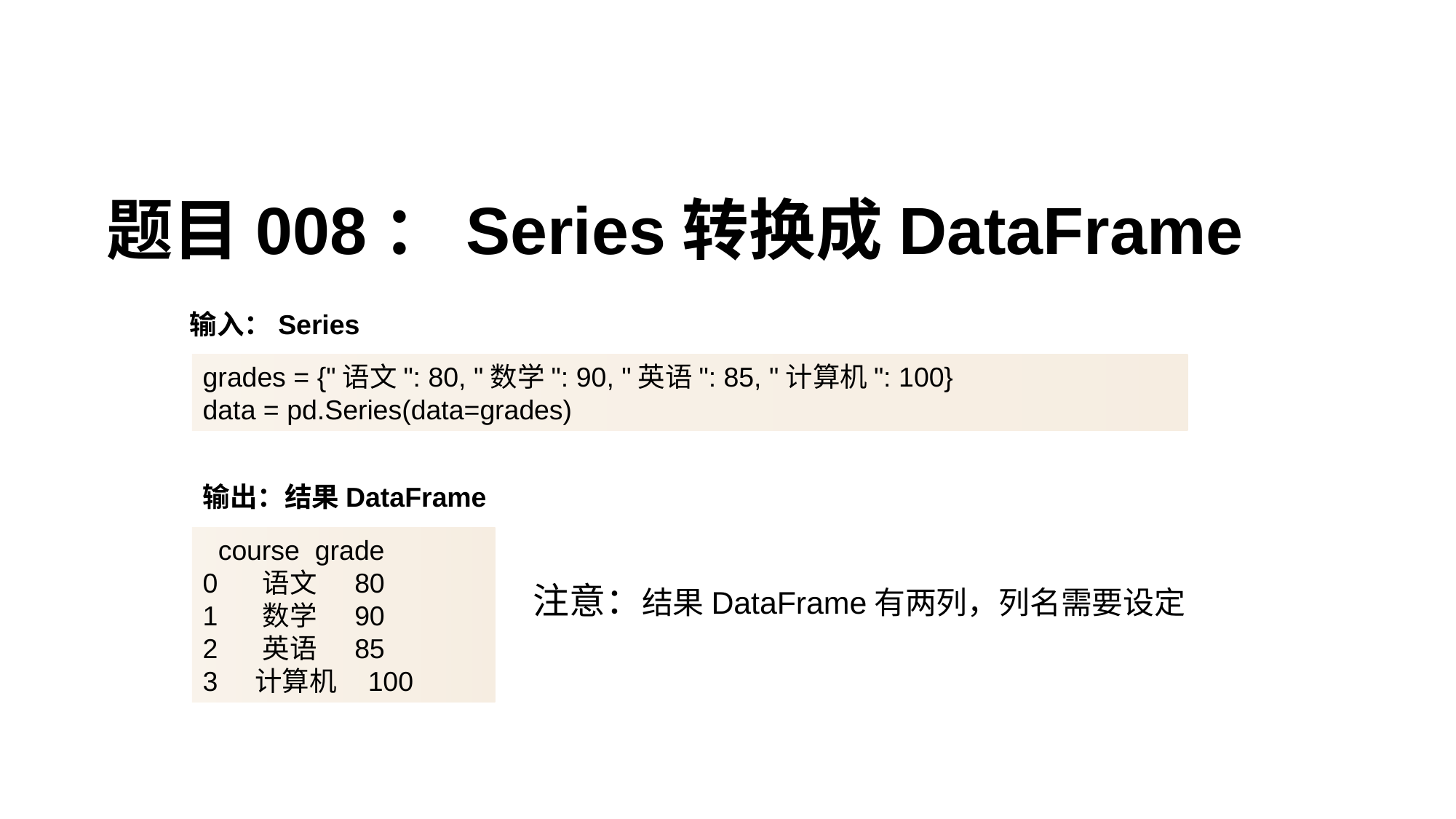

# 题目008：Series转换成DataFrame
输入：Series
grades = {"语文": 80, "数学": 90, "英语": 85, "计算机": 100}
data = pd.Series(data=grades)
输出：结果DataFrame
  course  grade
0     语文     80
1     数学     90
2     英语     85
3    计算机    100
注意：结果DataFrame有两列，列名需要设定